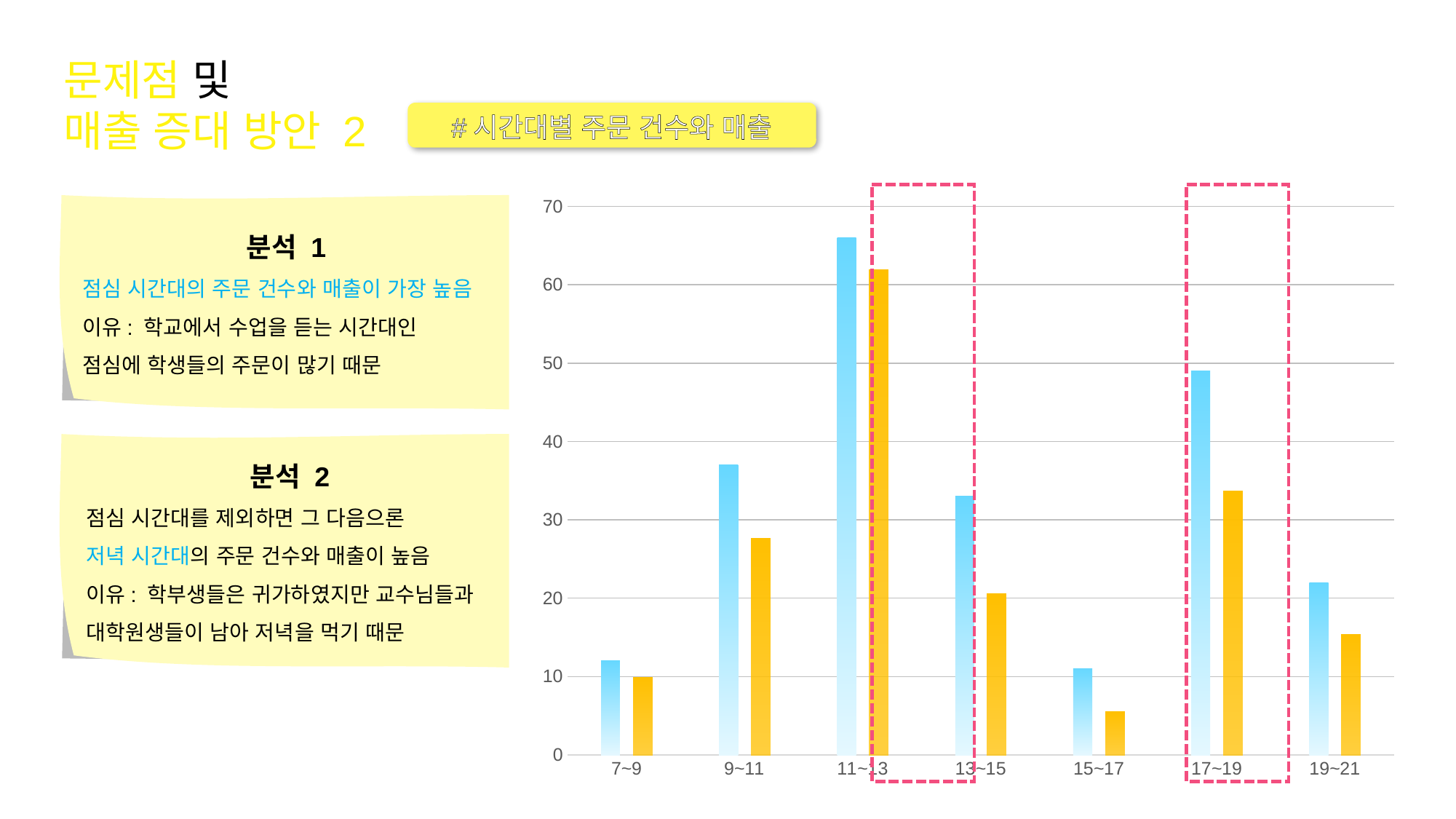

문제점 및
매출 증대 방안 2

#시간대별 주문 건수와 매출

### Chart

| Category | 주문 건수 | 매출(만 원) |
|---|---|---|
| 7~9 | 12.0 | 9.9 |
| 9~11 | 37.0 | 27.65 |
| 11~13 | 66.0 | 61.95 |
| 13~15 | 33.0 | 20.55 |
| 15~17 | 11.0 | 5.5 |
| 17~19 | 49.0 | 33.7 |
| 19~21 | 22.0 | 15.4 |

분석 1
점심 시간대의 주문 건수와 매출이 가장 높음
이유: 학교에서 수업을 듣는 시간대인
점심에 학생들의 주문이 많기 때문

분석 2
점심 시간대를 제외하면 그 다음으론
저녁 시간대의 주문 건수와 매출이 높음
이유: 학부생들은 귀가하였지만 교수님들과 대학원생들이 남아 저녁을 먹기 때문